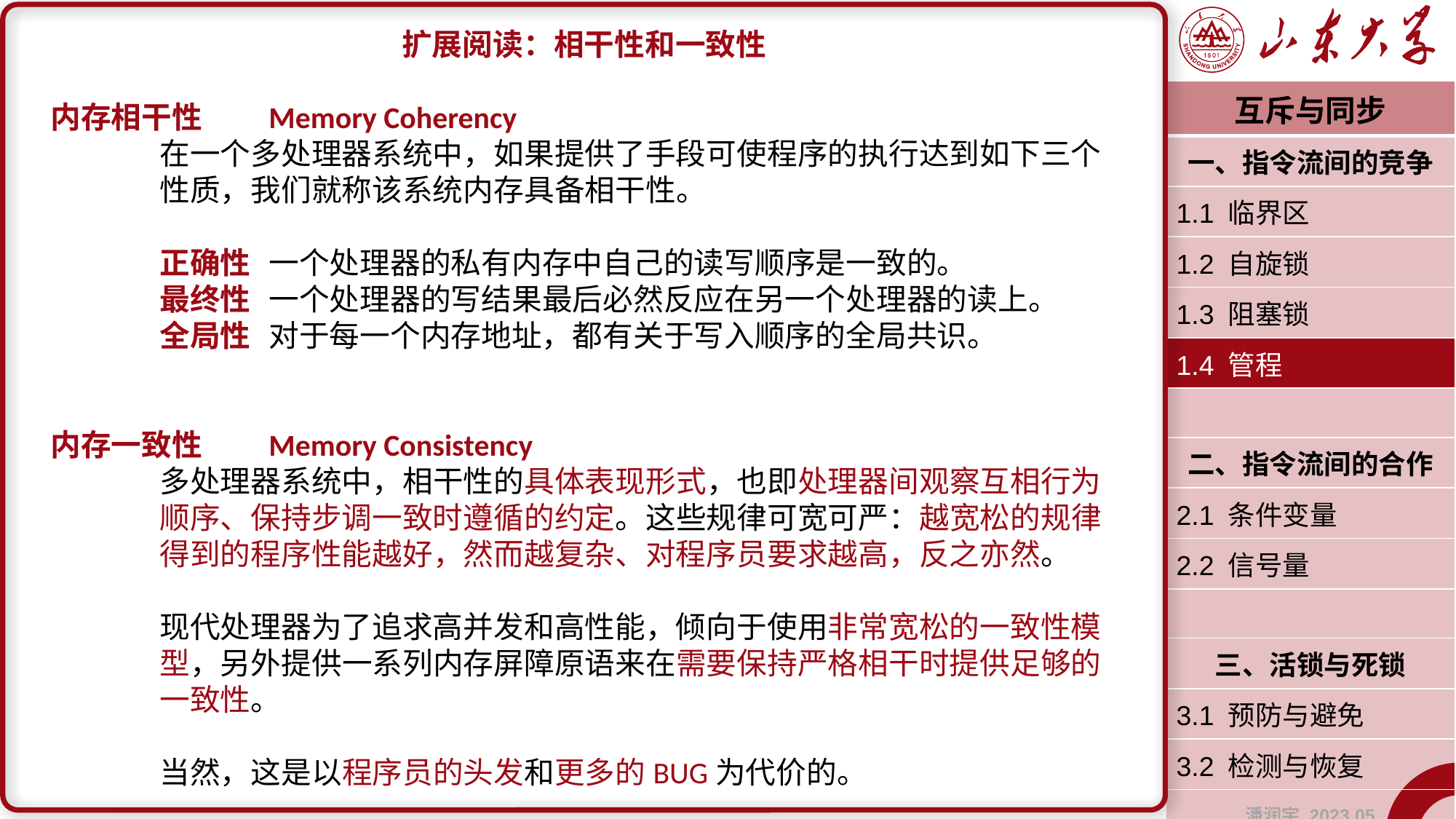

扩展阅读：相干性和一致性

内存相干性	Memory Coherency
	在一个多处理器系统中，如果提供了手段可使程序的执行达到如下三个	性质，我们就称该系统内存具备相干性。

	正确性	一个处理器的私有内存中自己的读写顺序是一致的。
	最终性	一个处理器的写结果最后必然反应在另一个处理器的读上。
	全局性	对于每一个内存地址，都有关于写入顺序的全局共识。

内存一致性	Memory Consistency
	多处理器系统中，相干性的具体表现形式，也即处理器间观察互相行为	顺序、保持步调一致时遵循的约定。这些规律可宽可严：越宽松的规律	得到的程序性能越好，然而越复杂、对程序员要求越高，反之亦然。

	现代处理器为了追求高并发和高性能，倾向于使用非常宽松的一致性模	型，另外提供一系列内存屏障原语来在需要保持严格相干时提供足够的	一致性。

	当然，这是以程序员的头发和更多的BUG为代价的。
| 互斥与同步 |
| --- |
| 一、指令流间的竞争 |
| 1.1 临界区 |
| 1.2 自旋锁 |
| 1.3 阻塞锁 |
| 1.4 管程 |
|  |
| 二、指令流间的合作 |
| 2.1 条件变量 |
| 2.2 信号量 |
|  |
| 三、活锁与死锁 |
| 3.1 预防与避免 |
| 3.2 检测与恢复 |
| 潘润宇 2023.05 |